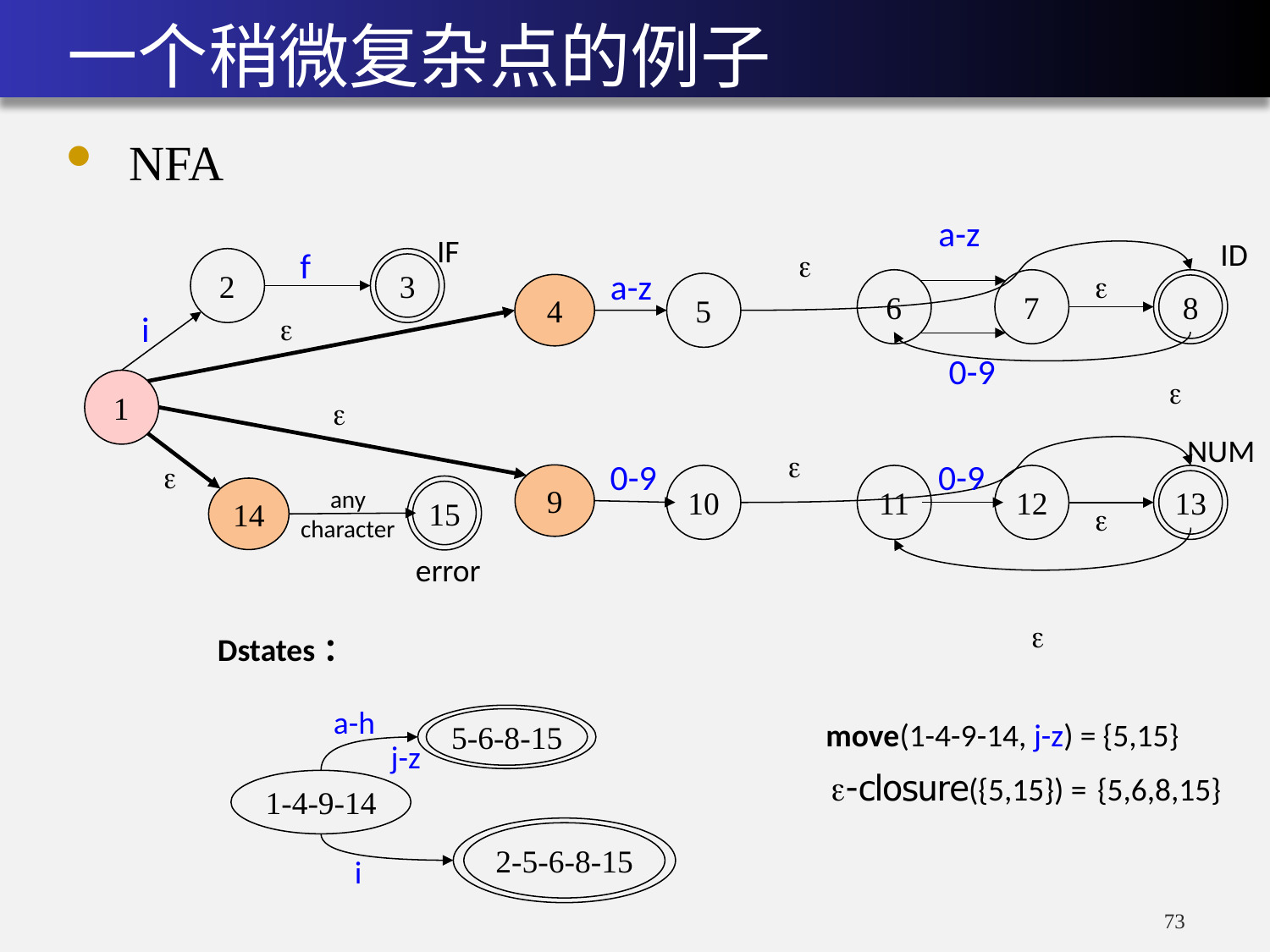

# 一个稍微复杂点的例子
NFA
a-z
IF
ID
ε
f

2

3
ε
a-z
4

6

7

8

5
ε
i
0-9
ε

1
ε
NUM
ε
ε
0-9
0-9
9

10

11

12

13
14

15
any
character
ε
error
ε
Dstates：
a-h

5-6-8-15
move(1-4-9-14, j-z) =
{5,15}
j-z
ε-closure({5,15}) =
{5,6,8,15}

1-4-9-14

2-5-6-8-15
i
73